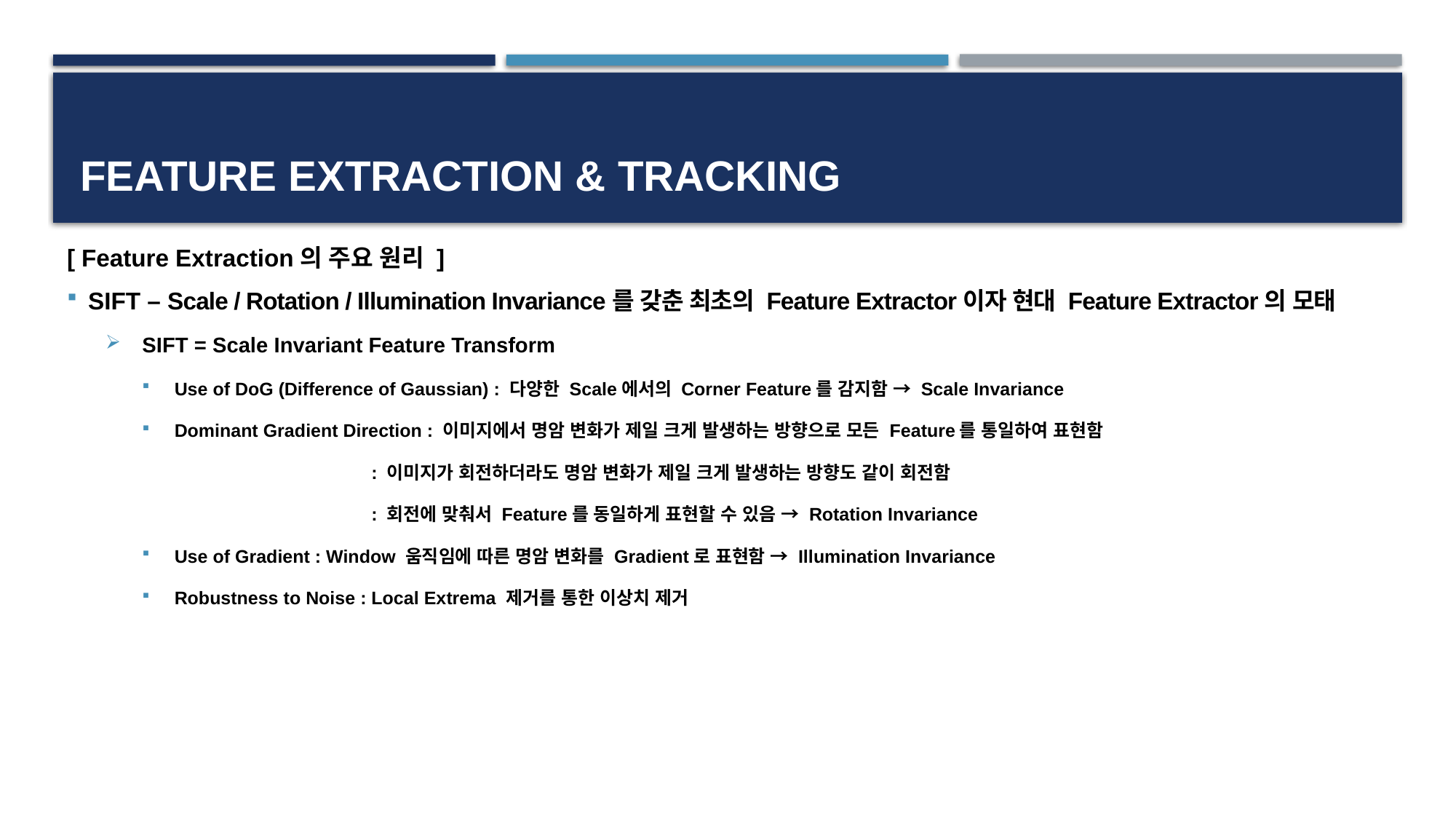

# Feature Extraction & Tracking
[ Feature Extraction의 주요 원리 ]
SIFT – Scale / Rotation / Illumination Invariance를 갖춘 최초의 Feature Extractor이자 현대 Feature Extractor의 모태
SIFT = Scale Invariant Feature Transform
Use of DoG (Difference of Gaussian) : 다양한 Scale에서의 Corner Feature를 감지함 → Scale Invariance
Dominant Gradient Direction : 이미지에서 명암 변화가 제일 크게 발생하는 방향으로 모든 Feature를 통일하여 표현함
                                             : 이미지가 회전하더라도 명암 변화가 제일 크게 발생하는 방향도 같이 회전함
                                             : 회전에 맞춰서 Feature를 동일하게 표현할 수 있음 → Rotation Invariance
Use of Gradient : Window 움직임에 따른 명암 변화를 Gradient로 표현함 → Illumination Invariance
Robustness to Noise : Local Extrema 제거를 통한 이상치 제거